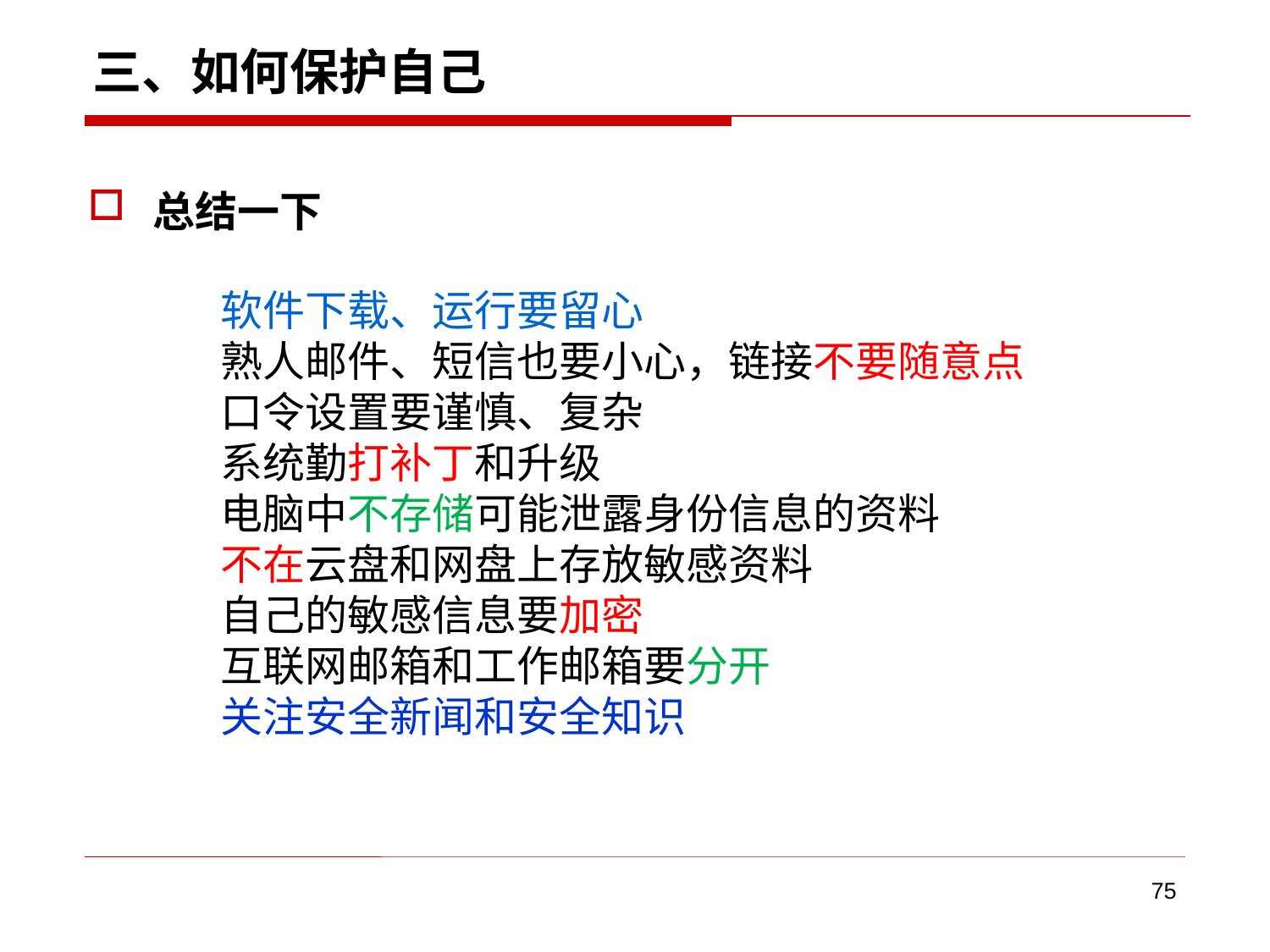

# 三、如何保护自己
总结一下
软件下载、运行要留心
熟人邮件、短信也要小心，链接不要随意点
口令设置要谨慎、复杂
系统勤打补丁和升级
电脑中不存储可能泄露身份信息的资料
不在云盘和网盘上存放敏感资料
自己的敏感信息要加密
互联网邮箱和工作邮箱要分开
关注安全新闻和安全知识